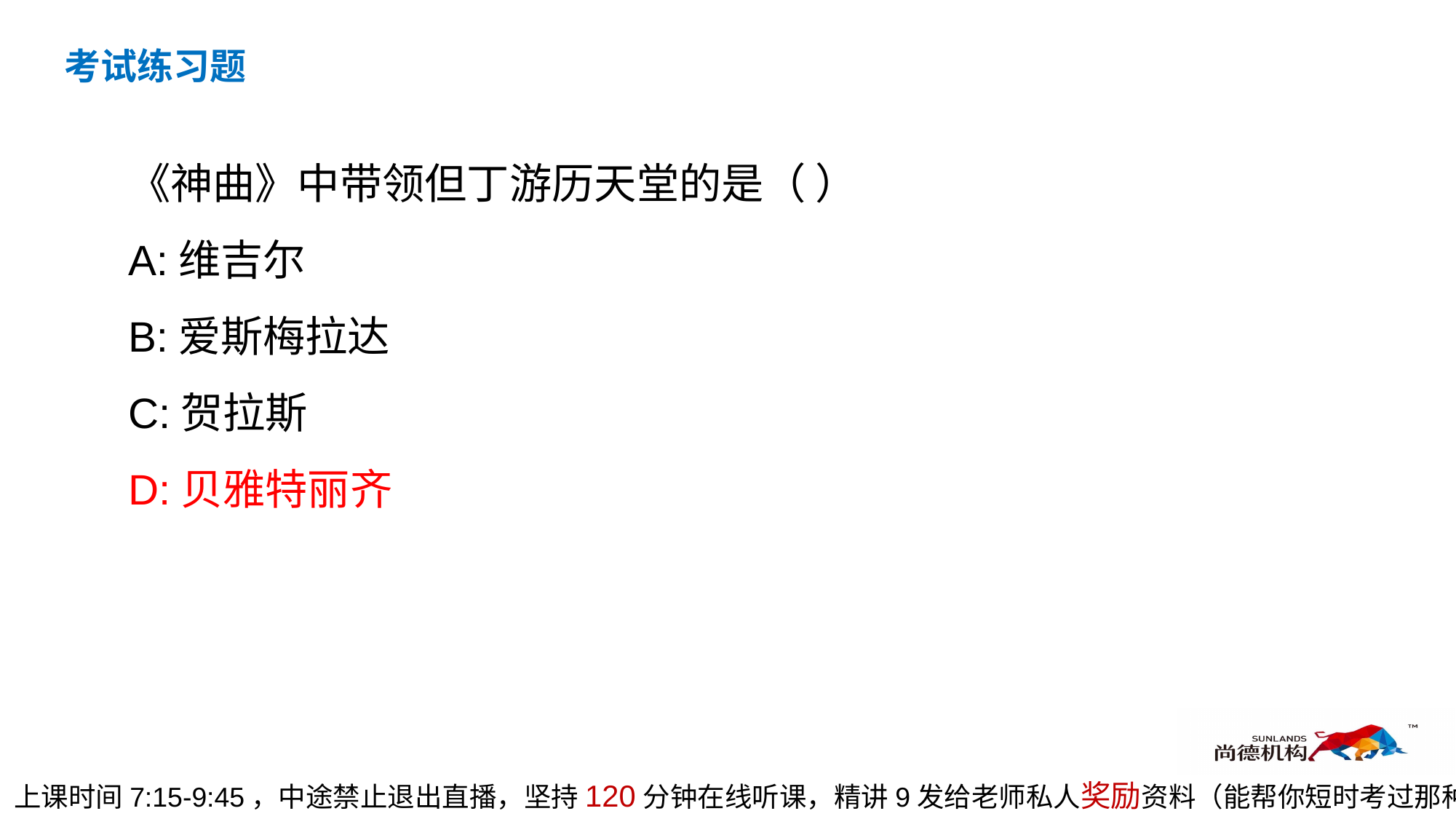

考试练习题
《神曲》中带领但丁游历天堂的是（ ）
A:维吉尔
B:爱斯梅拉达
C:贺拉斯
D:贝雅特丽齐